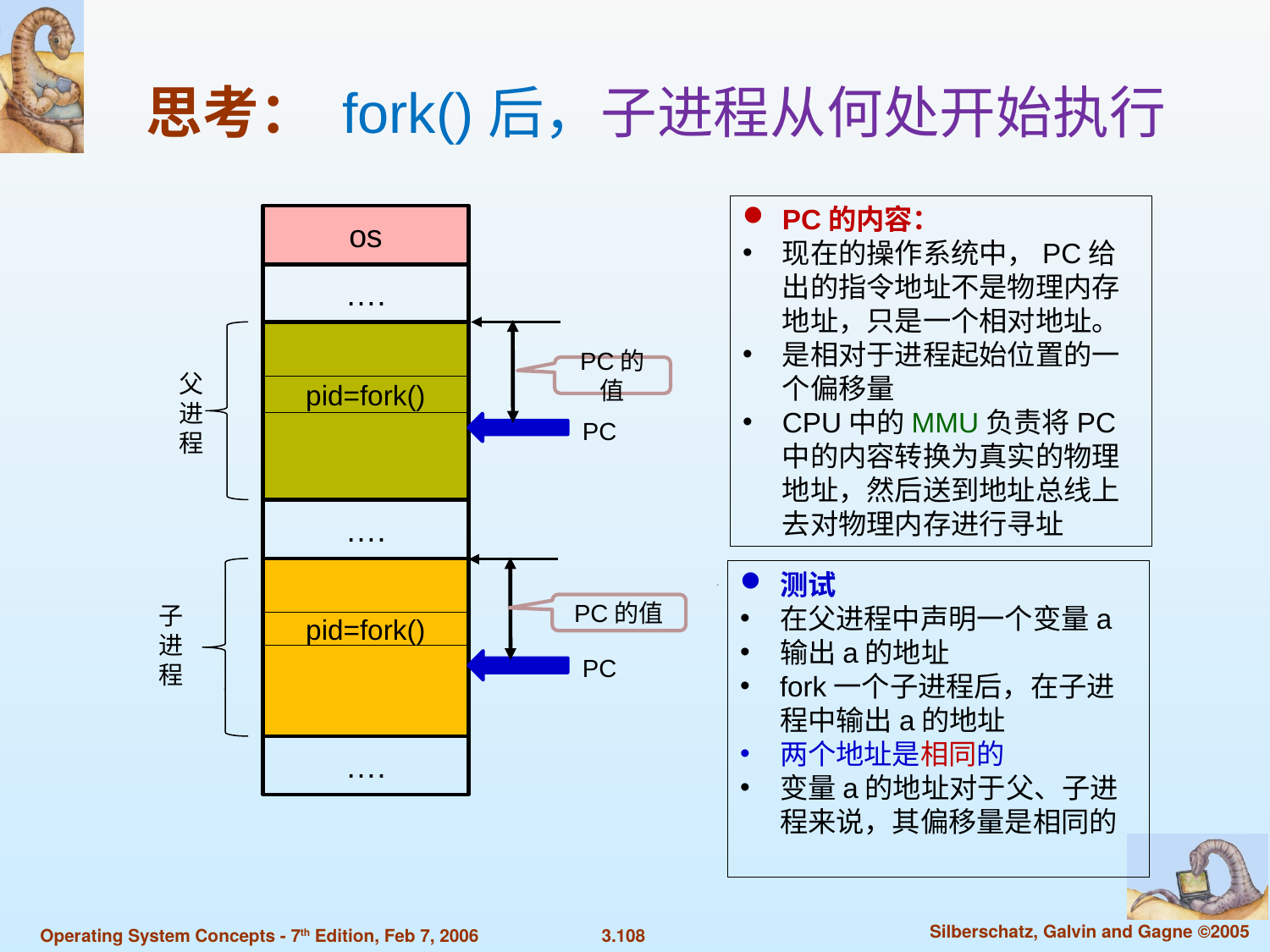

# 思考： fork()后，子进程从何处开始执行
PC的内容：
现在的操作系统中，PC给出的指令地址不是物理内存地址，只是一个相对地址。
是相对于进程起始位置的一个偏移量
CPU中的MMU负责将PC中的内容转换为真实的物理地址，然后送到地址总线上去对物理内存进行寻址
os
….
PC的值

父进程
pid=fork()
PC

….
PC的值

测试
在父进程中声明一个变量a
输出a的地址
fork一个子进程后，在子进程中输出a的地址
两个地址是相同的
变量a的地址对于父、子进程来说，其偏移量是相同的

子进程
pid=fork()
PC

….